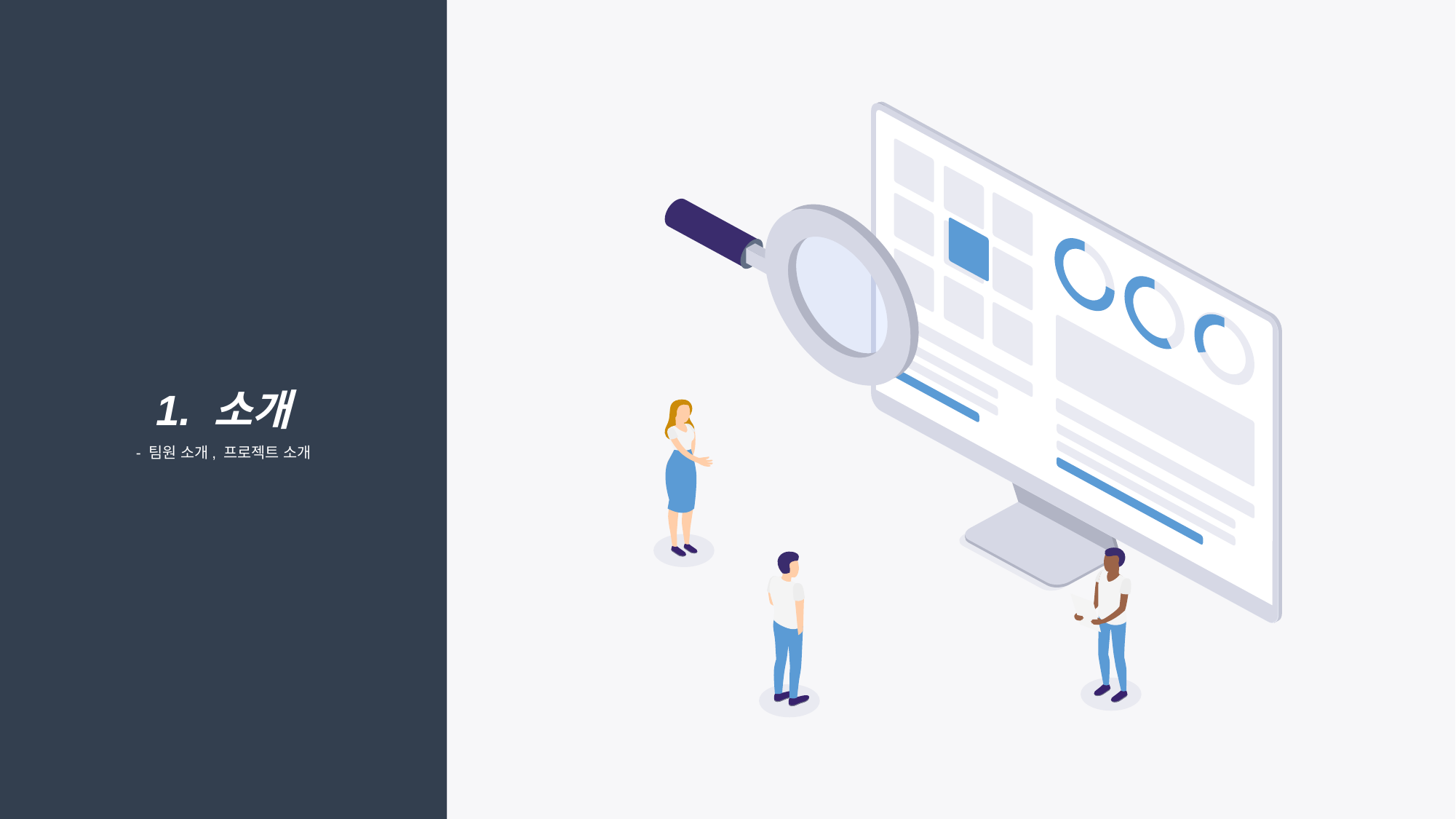

1. 소개
- 팀원 소개, 프로젝트 소개